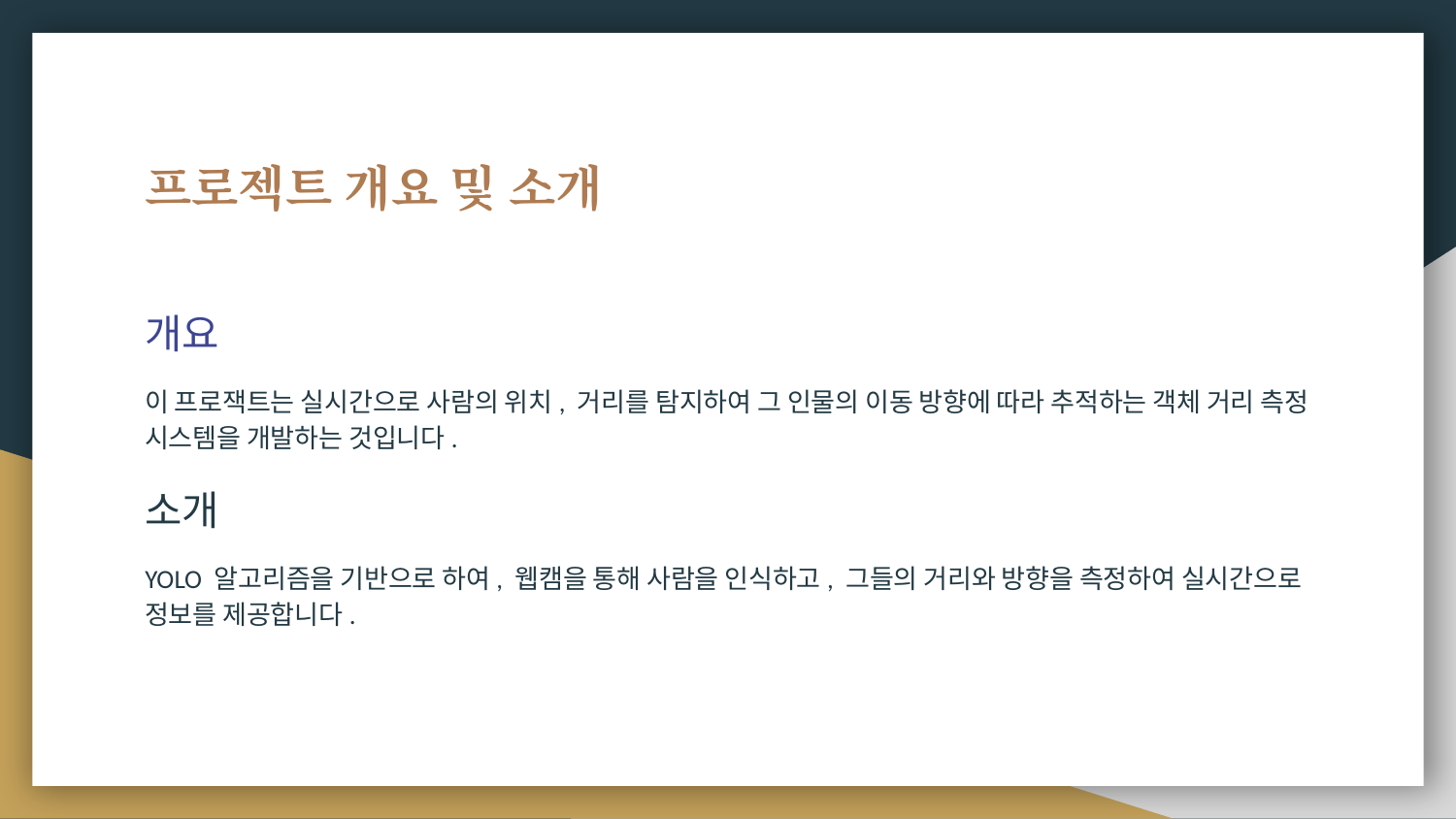

# 프로젝트 개요 및 소개
개요
이 프로잭트는 실시간으로 사람의 위치, 거리를 탐지하여 그 인물의 이동 방향에 따라 추적하는 객체 거리 측정 시스템을 개발하는 것입니다.
소개
YOLO 알고리즘을 기반으로 하여, 웹캠을 통해 사람을 인식하고, 그들의 거리와 방향을 측정하여 실시간으로 정보를 제공합니다.